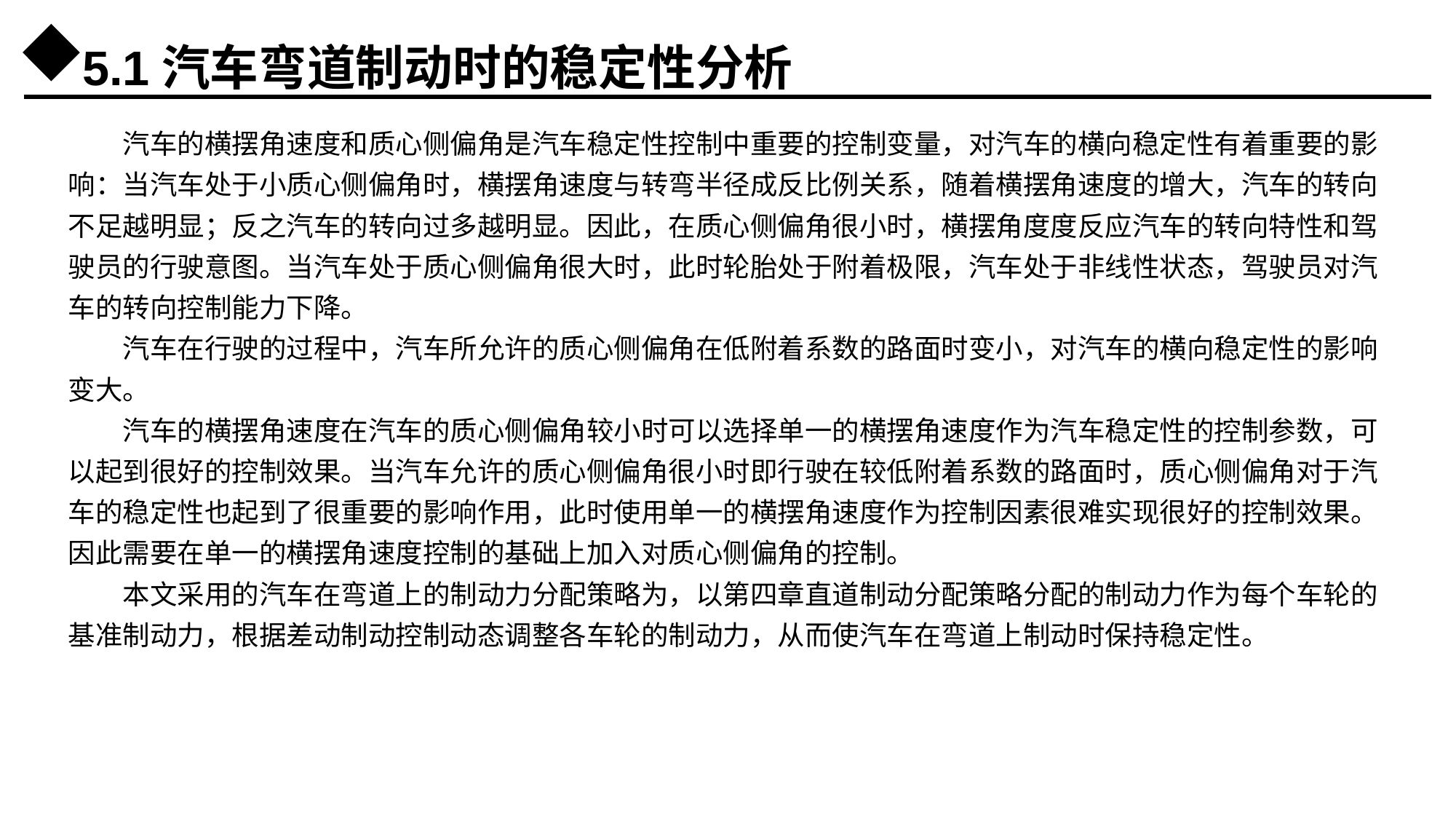

5.1汽车弯道制动时的稳定性分析

汽车的横摆角速度和质心侧偏角是汽车稳定性控制中重要的控制变量，对汽车的横向稳定性有着重要的影响：当汽车处于小质心侧偏角时，横摆角速度与转弯半径成反比例关系，随着横摆角速度的增大，汽车的转向不足越明显；反之汽车的转向过多越明显。因此，在质心侧偏角很小时，横摆角度度反应汽车的转向特性和驾驶员的行驶意图。当汽车处于质心侧偏角很大时，此时轮胎处于附着极限，汽车处于非线性状态，驾驶员对汽车的转向控制能力下降。
汽车在行驶的过程中，汽车所允许的质心侧偏角在低附着系数的路面时变小，对汽车的横向稳定性的影响变大。
汽车的横摆角速度在汽车的质心侧偏角较小时可以选择单一的横摆角速度作为汽车稳定性的控制参数，可以起到很好的控制效果。当汽车允许的质心侧偏角很小时即行驶在较低附着系数的路面时，质心侧偏角对于汽车的稳定性也起到了很重要的影响作用，此时使用单一的横摆角速度作为控制因素很难实现很好的控制效果。因此需要在单一的横摆角速度控制的基础上加入对质心侧偏角的控制。
本文采用的汽车在弯道上的制动力分配策略为，以第四章直道制动分配策略分配的制动力作为每个车轮的基准制动力，根据差动制动控制动态调整各车轮的制动力，从而使汽车在弯道上制动时保持稳定性。